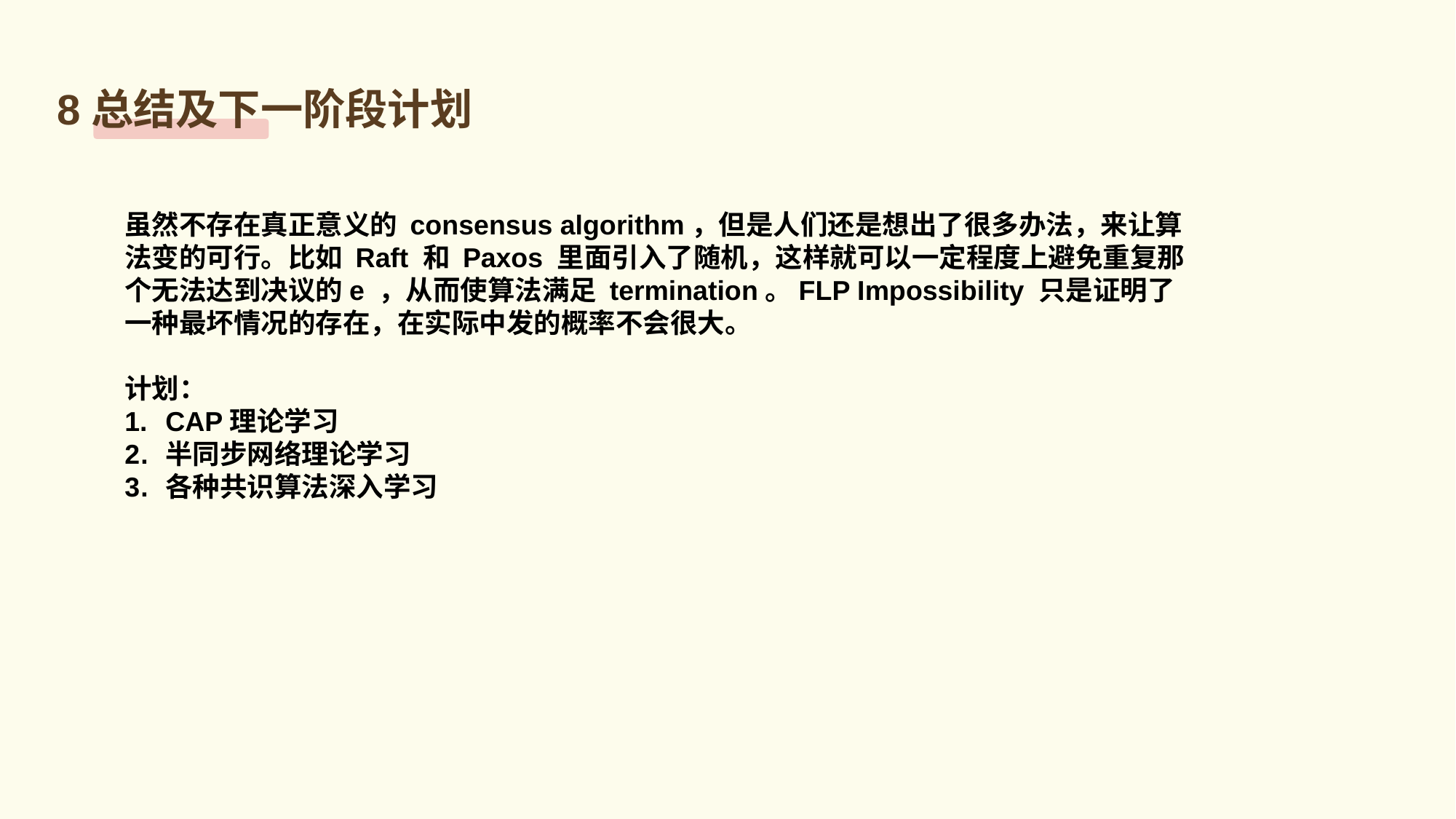

8总结及下一阶段计划

虽然不存在真正意义的 consensus algorithm，但是人们还是想出了很多办法，来让算法变的可行。比如 Raft 和 Paxos 里面引入了随机，这样就可以一定程度上避免重复那个无法达到决议的e ，从而使算法满足 termination。FLP Impossibility 只是证明了一种最坏情况的存在，在实际中发的概率不会很大。

计划：
CAP理论学习
半同步网络理论学习
各种共识算法深入学习